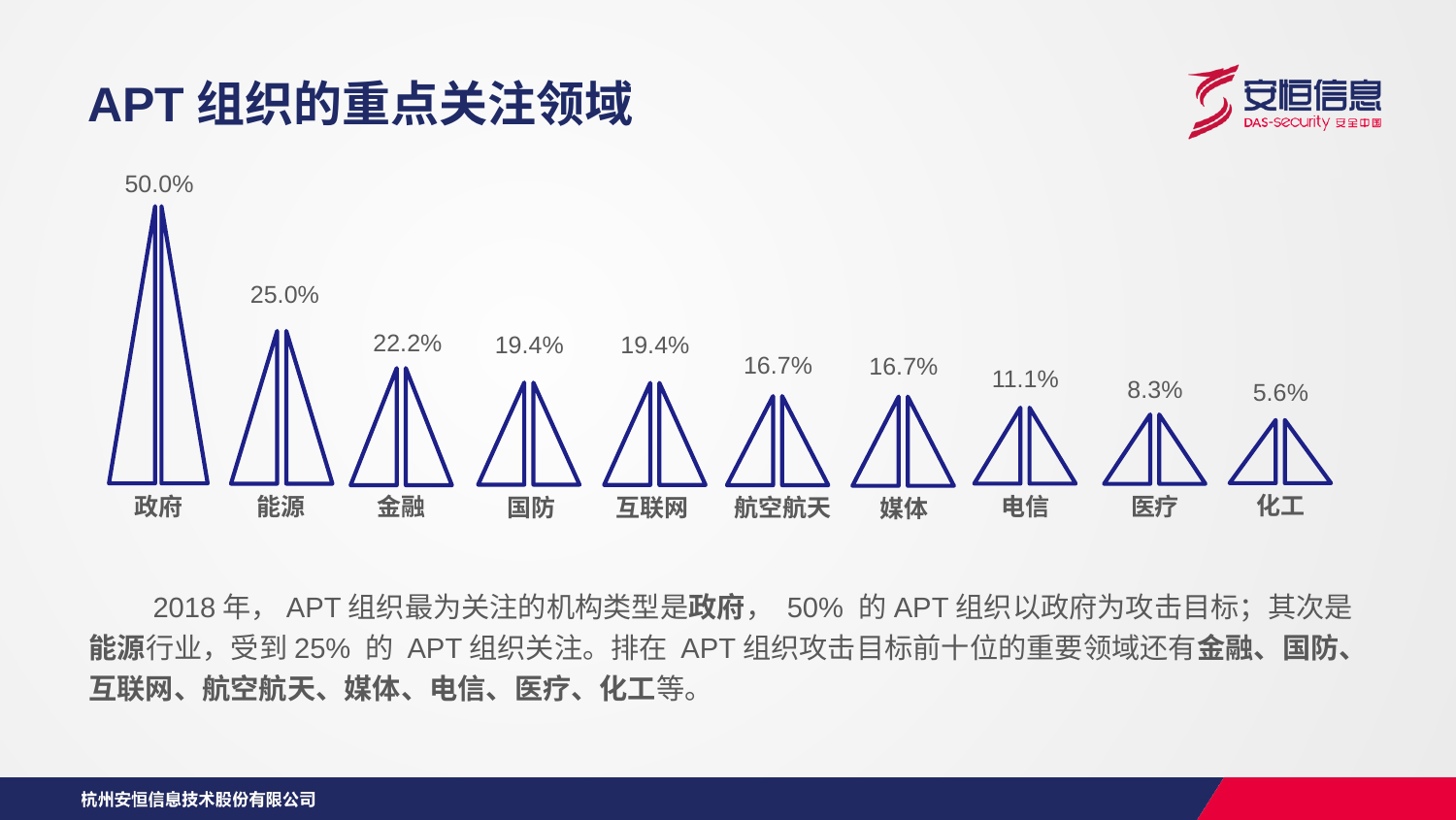

APT组织的重点关注领域
50.0%

政府
25.0%

能源
22.2%

金融
19.4%

国防
19.4%

互联网
16.7%

航空航天
16.7%

媒体
11.1%

电信
8.3%

医疗
5.6%

化工

        2018年，APT组织最为关注的机构类型是政府， 50% 的APT组织以政府为攻击目标；其次是能源行业，受到25% 的 APT组织关注。排在 APT组织攻击目标前十位的重要领域还有金融、国防、互联网、航空航天、媒体、电信、医疗、化工等。